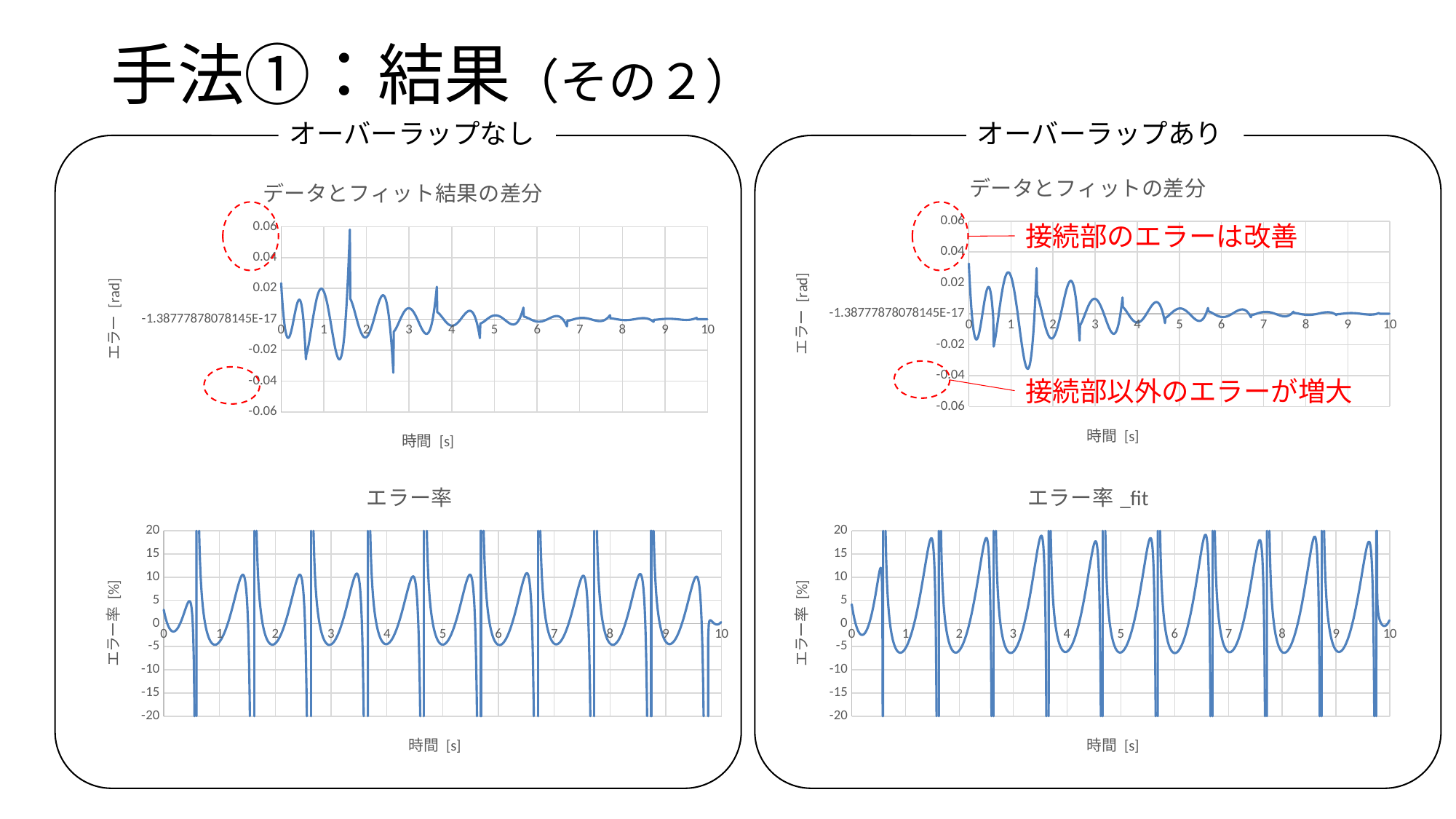

# 手法①：結果（その２）
オーバーラップなし
オーバーラップあり

### Chart: データとフィットの差分

| Category | 差_fit |
|---|---|

### Chart: データとフィット結果の差分

| Category | 差_fit |
|---|---|

接続部のエラーは改善

接続部以外のエラーが増大

### Chart: エラー率

| Category | エラー率_fit |
|---|---|

### Chart:

| Category | エラー率_fit |
|---|---|